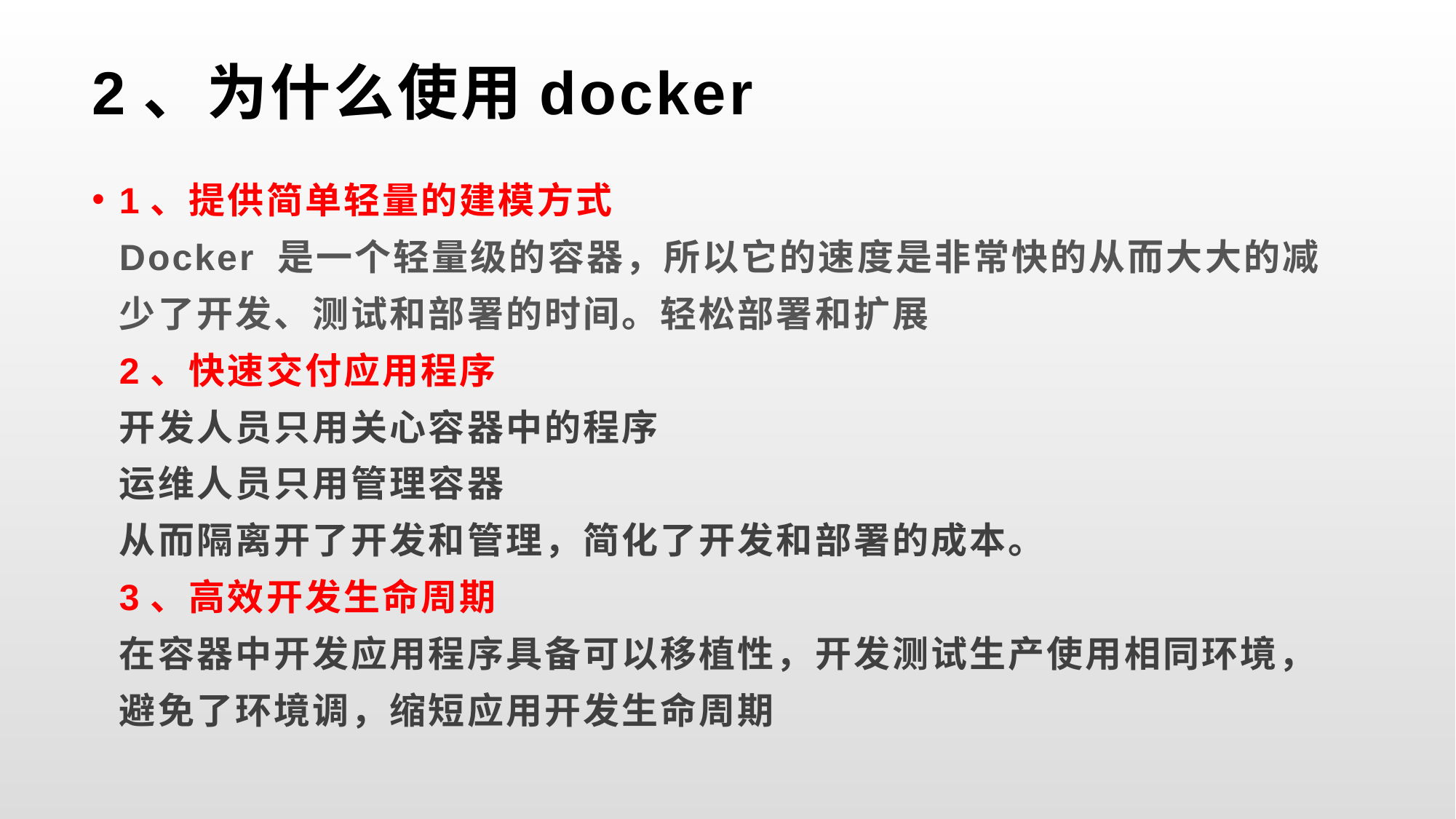

# 2、为什么使用docker
1、提供简单轻量的建模方式
Docker 是一个轻量级的容器，所以它的速度是非常快的从而大大的减少了开发、测试和部署的时间。轻松部署和扩展
2、快速交付应用程序
开发人员只用关心容器中的程序
运维人员只用管理容器
从而隔离开了开发和管理，简化了开发和部署的成本。
3、高效开发生命周期
在容器中开发应用程序具备可以移植性，开发测试生产使用相同环境，避免了环境调，缩短应用开发生命周期